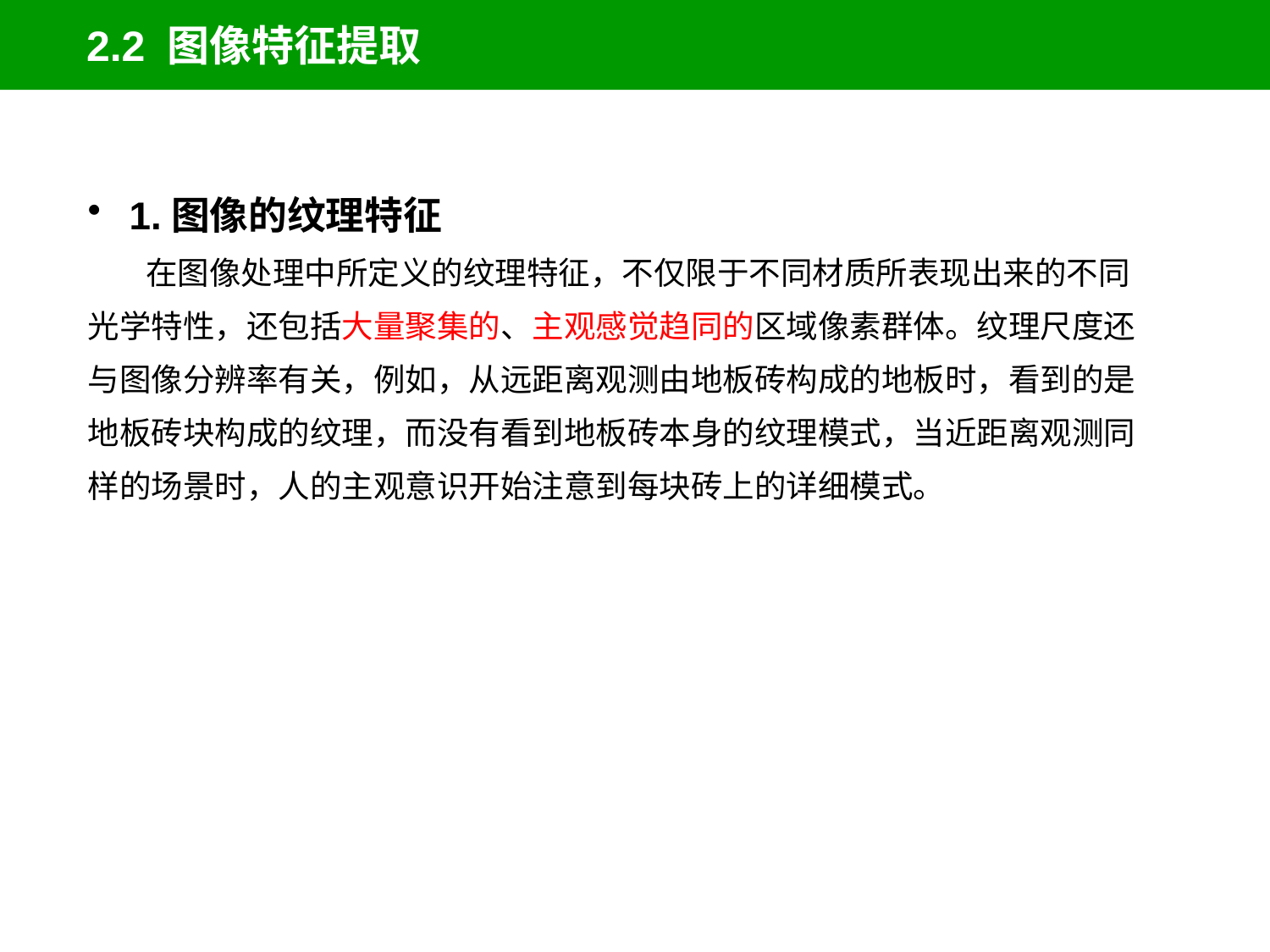

# 2.2 图像特征提取
1.图像的纹理特征
       在图像处理中所定义的纹理特征，不仅限于不同材质所表现出来的不同光学特性，还包括大量聚集的、主观感觉趋同的区域像素群体。纹理尺度还与图像分辨率有关，例如，从远距离观测由地板砖构成的地板时，看到的是地板砖块构成的纹理，而没有看到地板砖本身的纹理模式，当近距离观测同样的场景时，人的主观意识开始注意到每块砖上的详细模式。